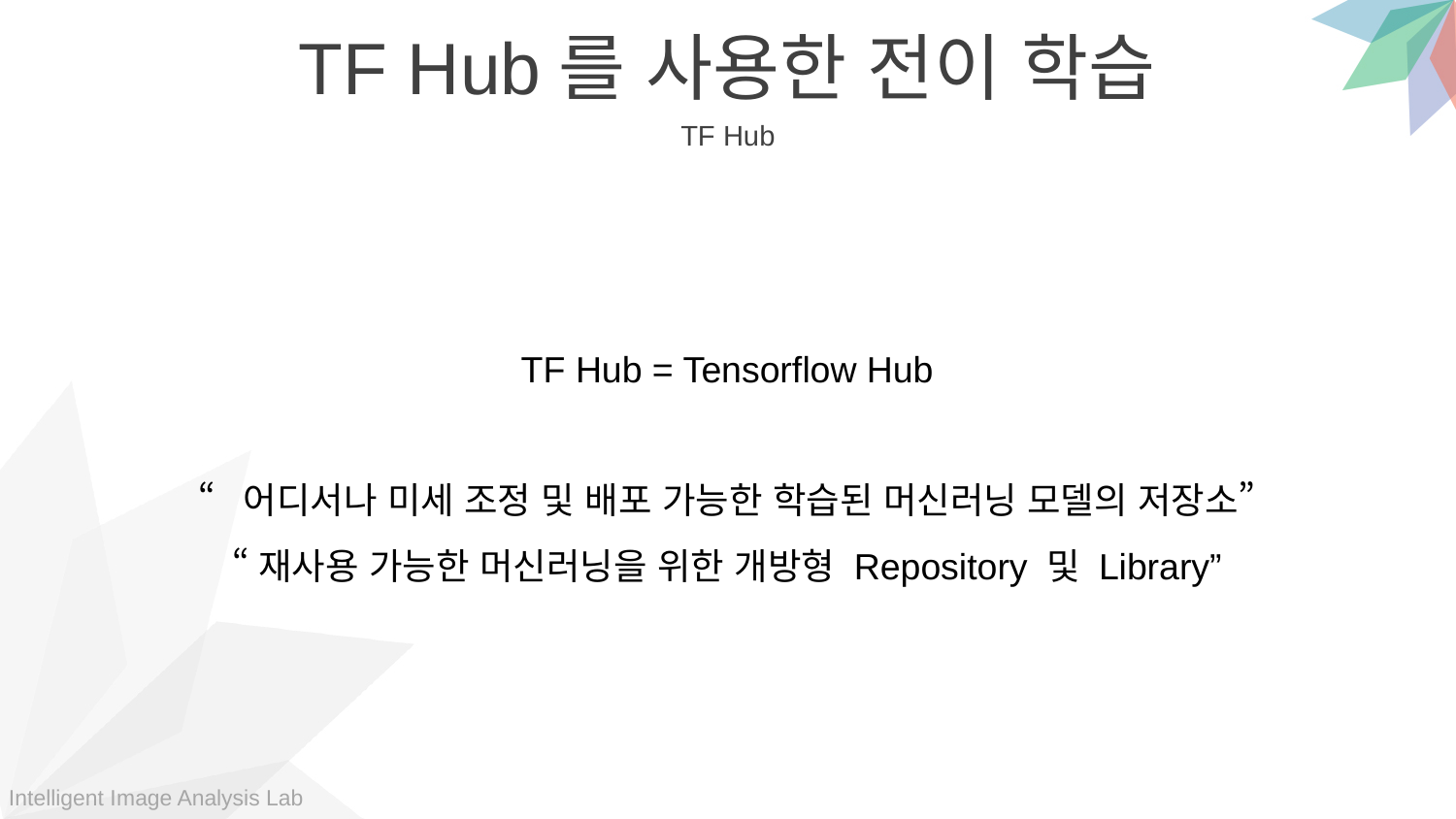

TF Hub를 사용한 전이 학습
TF Hub
TF Hub = Tensorflow Hub

“어디서나 미세 조정 및 배포 가능한 학습된 머신러닝 모델의 저장소”
“재사용 가능한 머신러닝을 위한 개방형 Repository 및 Library”